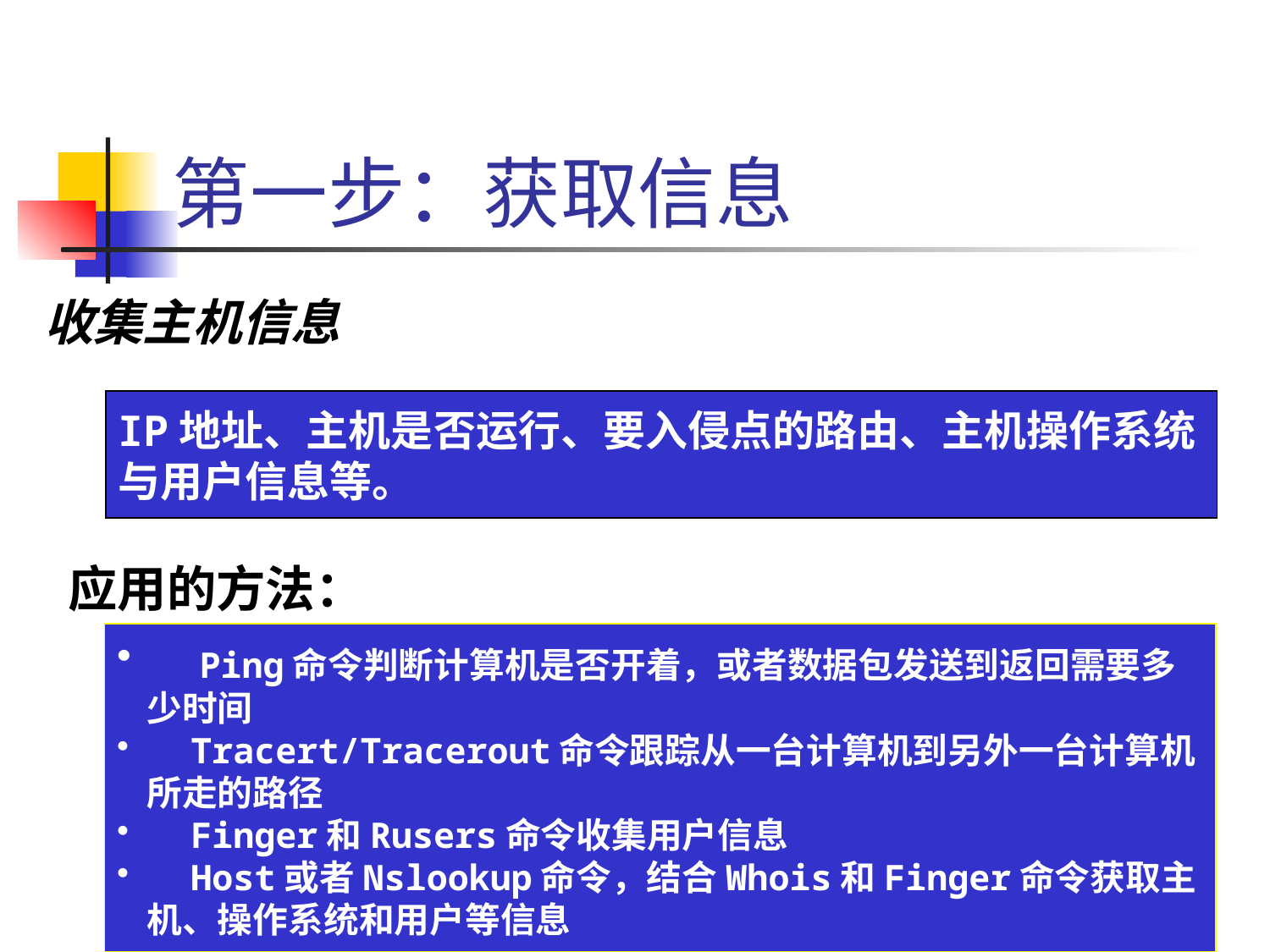

# 第一步：获取信息
收集主机信息
IP地址、主机是否运行、要入侵点的路由、主机操作系统与用户信息等。
应用的方法：
　Ping命令判断计算机是否开着，或者数据包发送到返回需要多少时间
　Tracert/Tracerout命令跟踪从一台计算机到另外一台计算机所走的路径
　Finger和Rusers命令收集用户信息
　Host或者Nslookup命令，结合Whois和Finger命令获取主机、操作系统和用户等信息